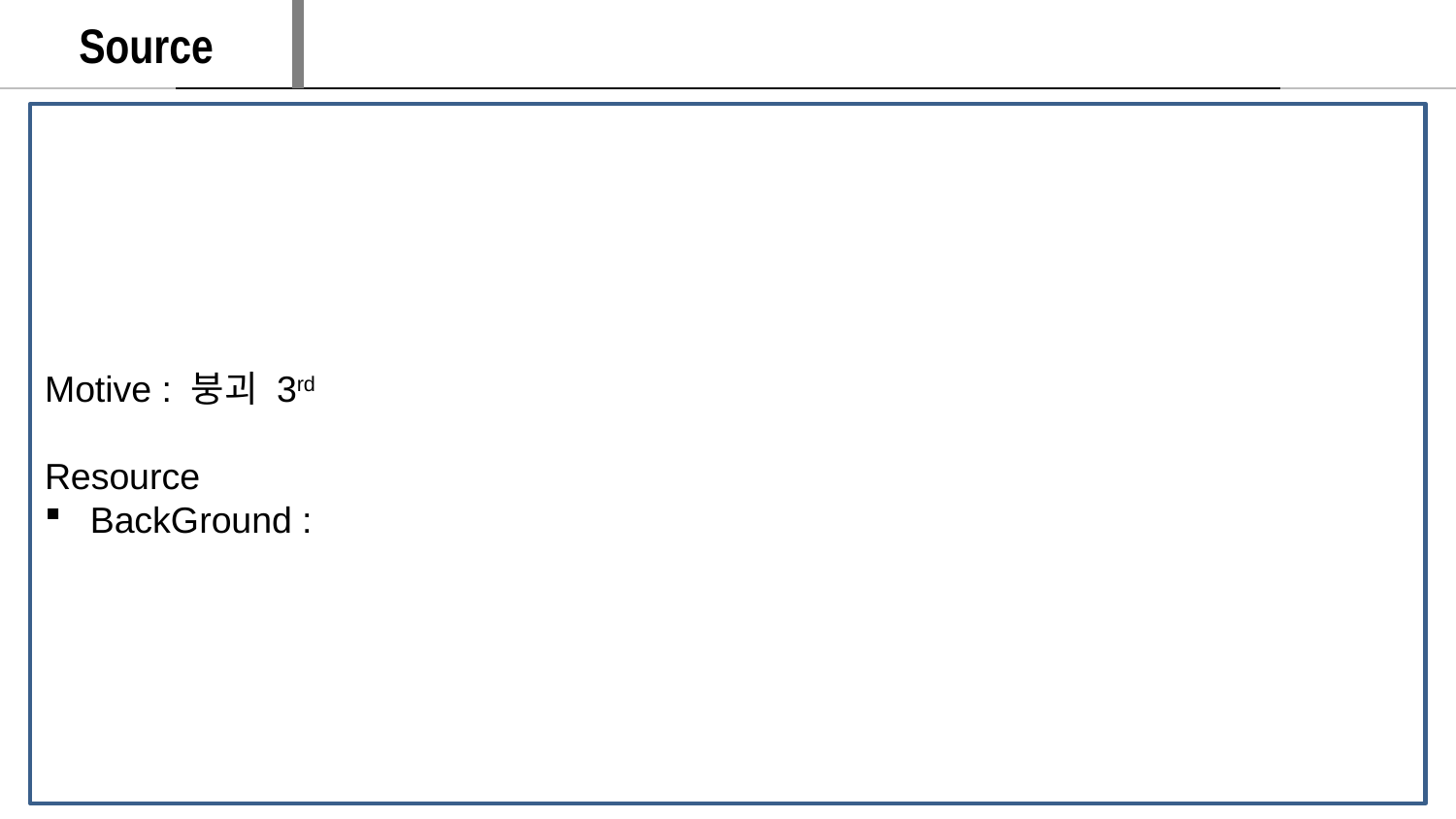

Source

Motive : 붕괴 3rd

Resource
BackGround :